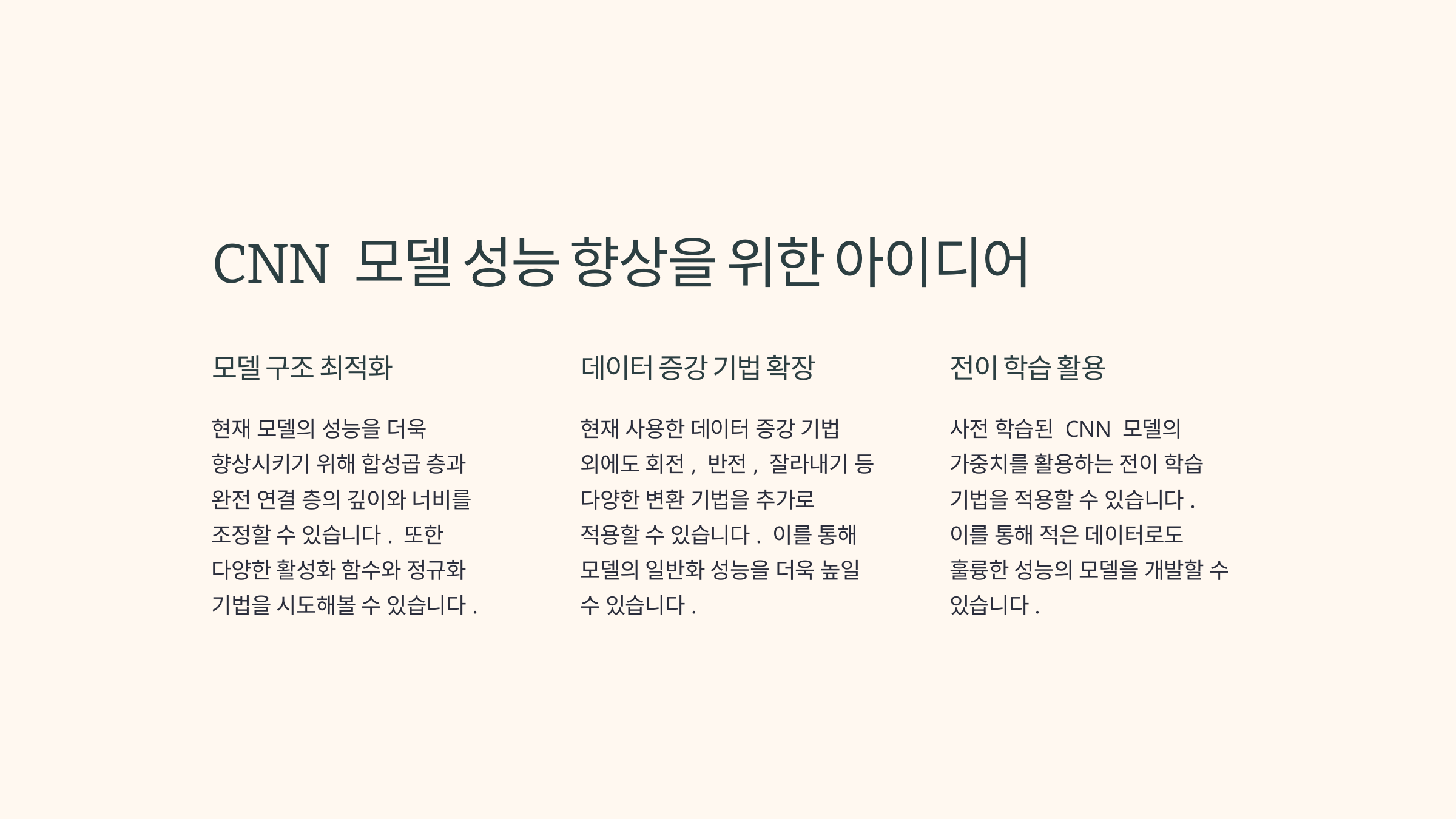

CNN 모델 성능 향상을 위한 아이디어
모델 구조 최적화
데이터 증강 기법 확장
전이 학습 활용
현재 모델의 성능을 더욱 향상시키기 위해 합성곱 층과 완전 연결 층의 깊이와 너비를 조정할 수 있습니다. 또한 다양한 활성화 함수와 정규화 기법을 시도해볼 수 있습니다.
현재 사용한 데이터 증강 기법 외에도 회전, 반전, 잘라내기 등 다양한 변환 기법을 추가로 적용할 수 있습니다. 이를 통해 모델의 일반화 성능을 더욱 높일 수 있습니다.
사전 학습된 CNN 모델의 가중치를 활용하는 전이 학습 기법을 적용할 수 있습니다. 이를 통해 적은 데이터로도 훌륭한 성능의 모델을 개발할 수 있습니다.